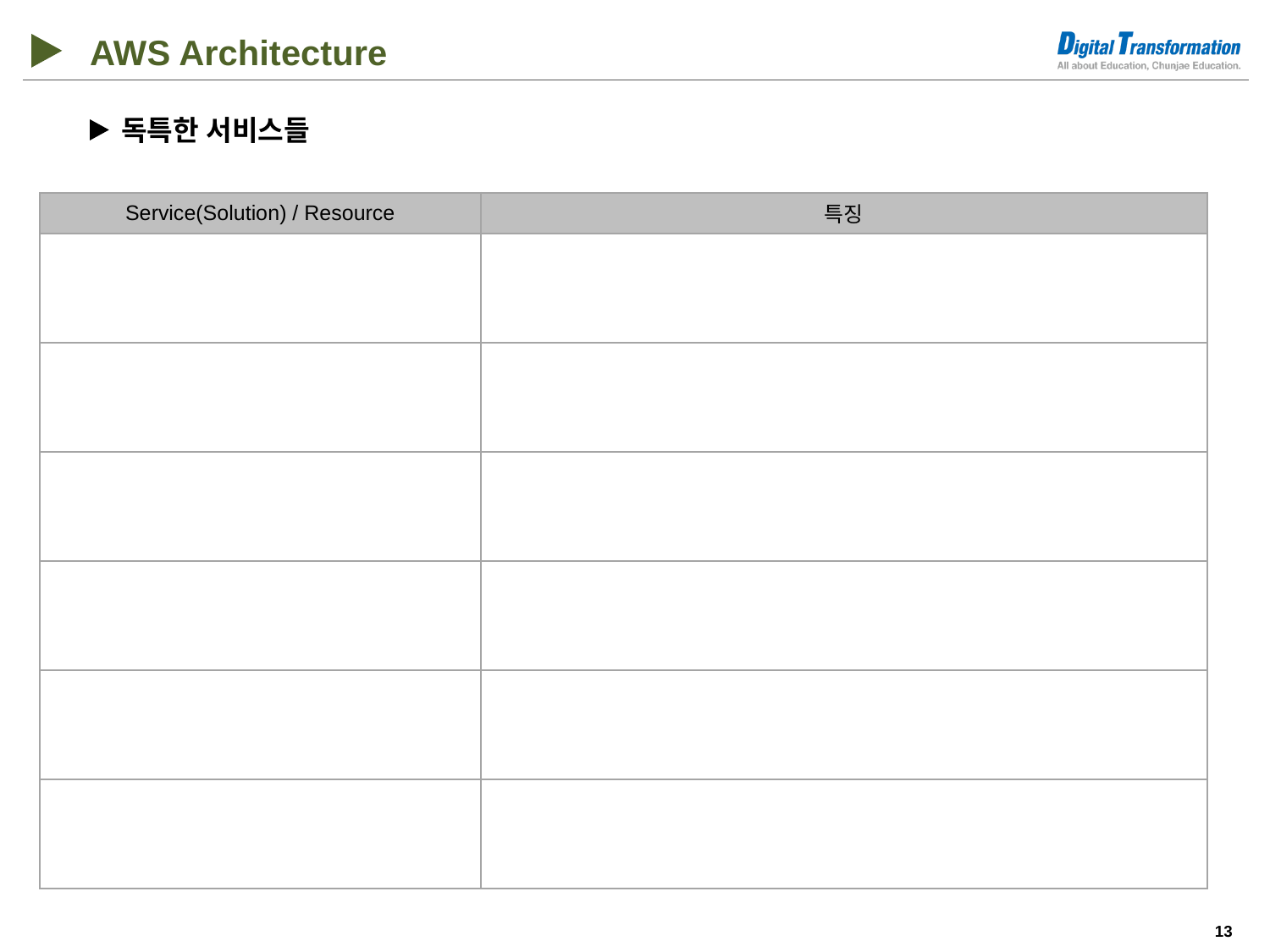

AWS Architecture

독특한 서비스들

| Service(Solution) / Resource | 특징 |
| --- | --- |
|  |  |
|  |  |
|  |  |
|  |  |
|  |  |
|  |  |